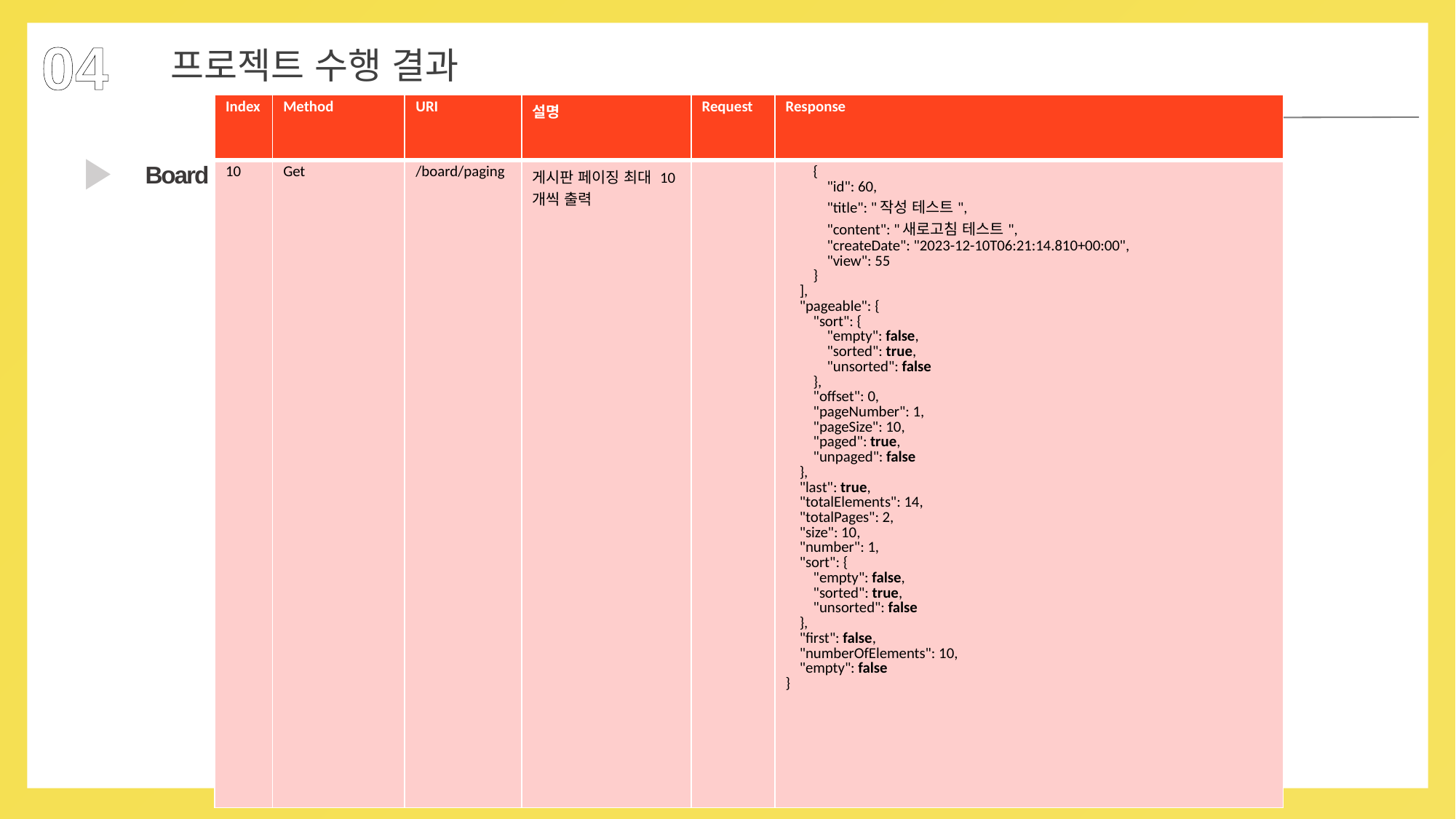

04
프로젝트 수행 결과
| Index | Method | URI | 설명 | Request | Response |
| --- | --- | --- | --- | --- | --- |
| 10 | Get | /board/paging | 게시판 페이징 최대 10개씩 출력 |  | {             "id": 60,             "title": "작성 테스트",             "content": "새로고침 테스트",             "createDate": "2023-12-10T06:21:14.810+00:00",             "view": 55         }     ],     "pageable": {         "sort": {             "empty": false,             "sorted": true,             "unsorted": false         },         "offset": 0,         "pageNumber": 1,         "pageSize": 10,         "paged": true,         "unpaged": false     },     "last": true,     "totalElements": 14,     "totalPages": 2,     "size": 10,     "number": 1,     "sort": {         "empty": false,         "sorted": true,         "unsorted": false     },     "first": false,     "numberOfElements": 10,     "empty": false } |
▶
Board